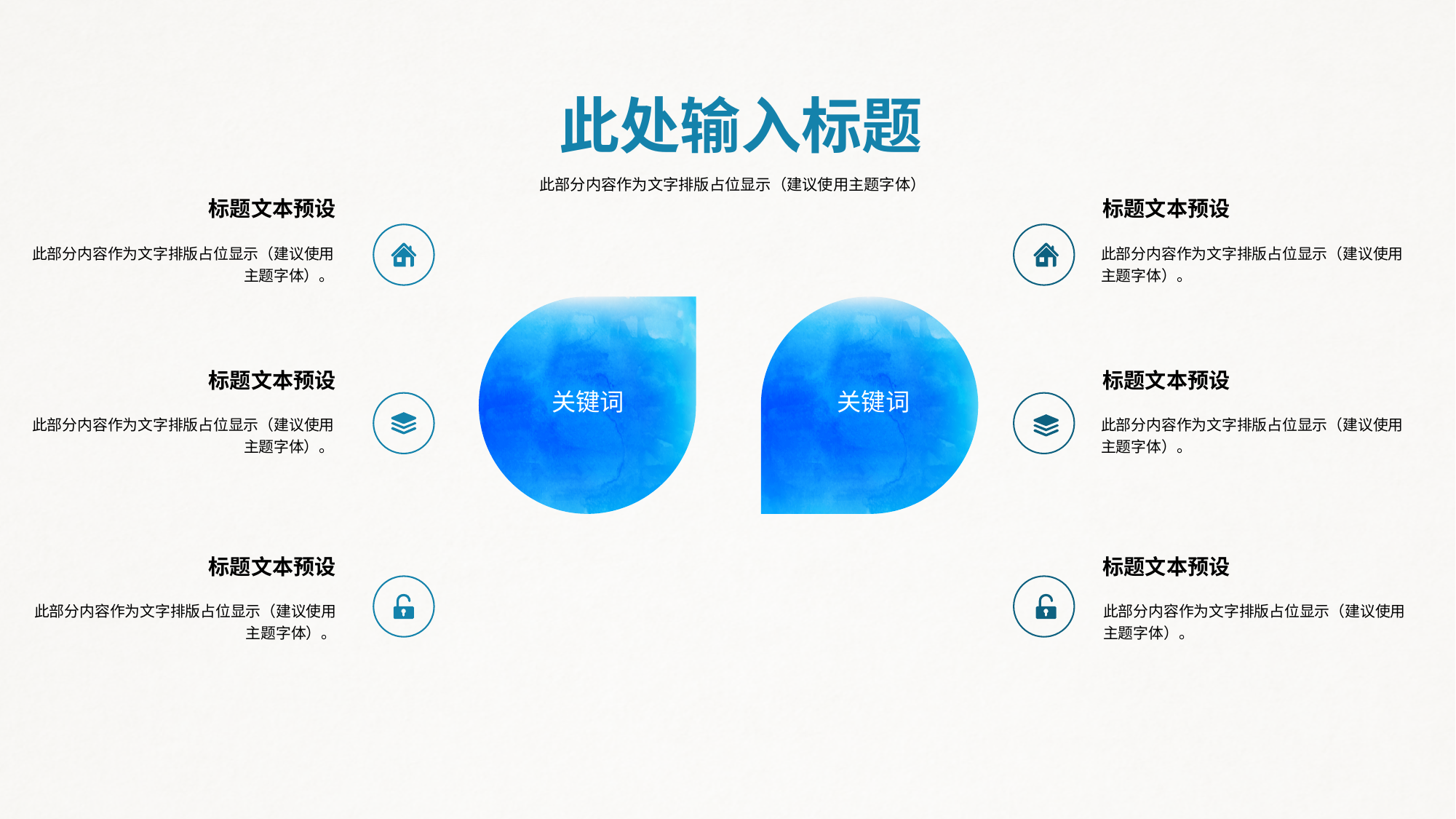

此处输入标题
此部分内容作为文字排版占位显示（建议使用主题字体）
标题文本预设

此部分内容作为文字排版占位显示（建议使用主题字体）。

标题文本预设

此部分内容作为文字排版占位显示（建议使用主题字体）。

标题文本预设

此部分内容作为文字排版占位显示（建议使用主题字体）。

标题文本预设

此部分内容作为文字排版占位显示（建议使用主题字体）。

标题文本预设

此部分内容作为文字排版占位显示（建议使用主题字体）。

标题文本预设

此部分内容作为文字排版占位显示（建议使用主题字体）。

关键词

关键词